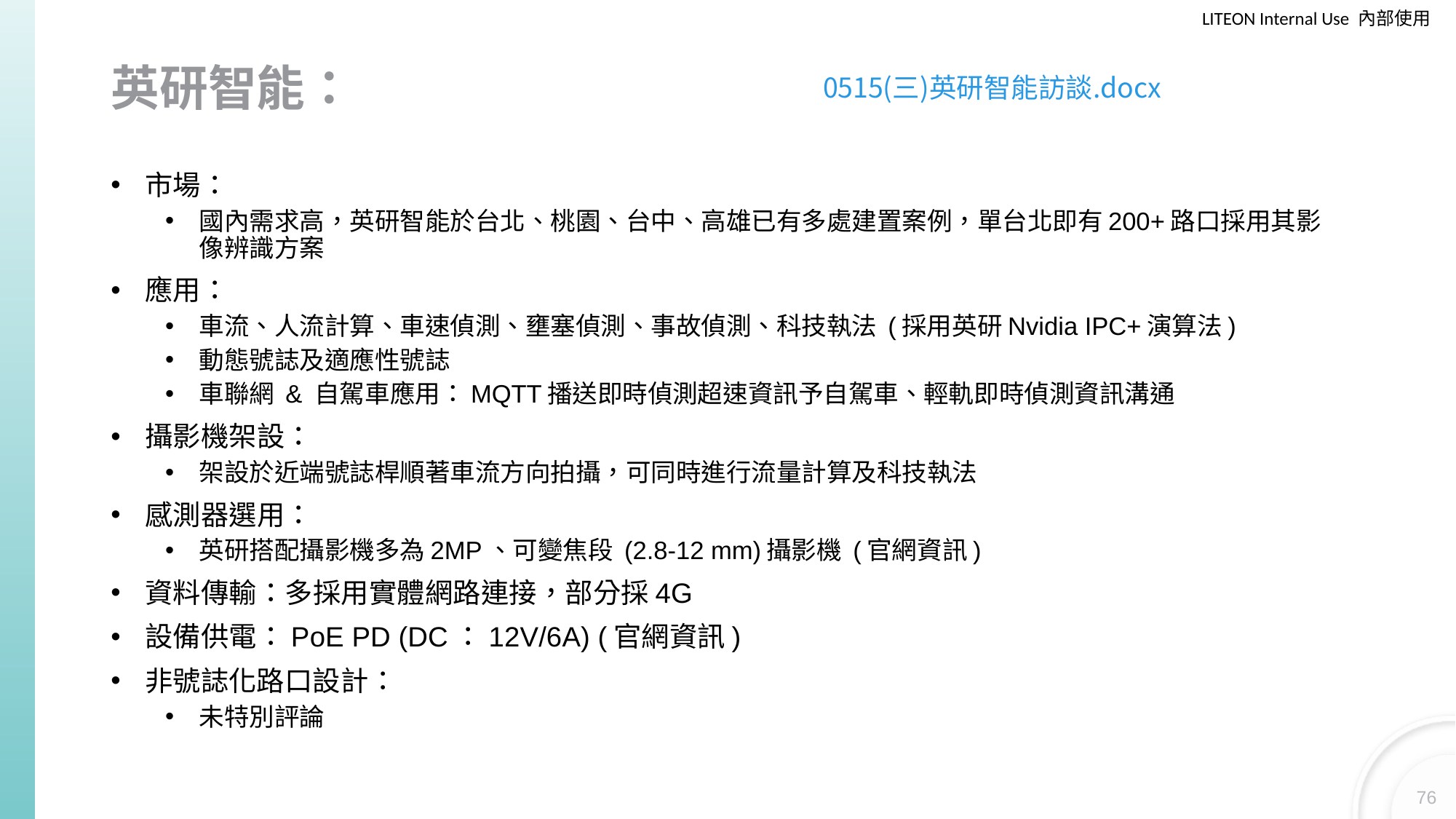

# 英研智能：
0515(三)英研智能訪談.docx
市場：
國內需求高，英研智能於台北、桃園、台中、高雄已有多處建置案例，單台北即有200+路口採用其影像辨識方案
應用：
車流、人流計算、車速偵測、壅塞偵測、事故偵測、科技執法 (採用英研Nvidia IPC+演算法)
動態號誌及適應性號誌
車聯網 & 自駕車應用：MQTT播送即時偵測超速資訊予自駕車、輕軌即時偵測資訊溝通
攝影機架設：
架設於近端號誌桿順著車流方向拍攝，可同時進行流量計算及科技執法
感測器選用：
英研搭配攝影機多為2MP、可變焦段 (2.8-12 mm)攝影機 (官網資訊)
資料傳輸：多採用實體網路連接，部分採4G
設備供電：PoE PD (DC：12V/6A) (官網資訊)
非號誌化路口設計：
未特別評論
76